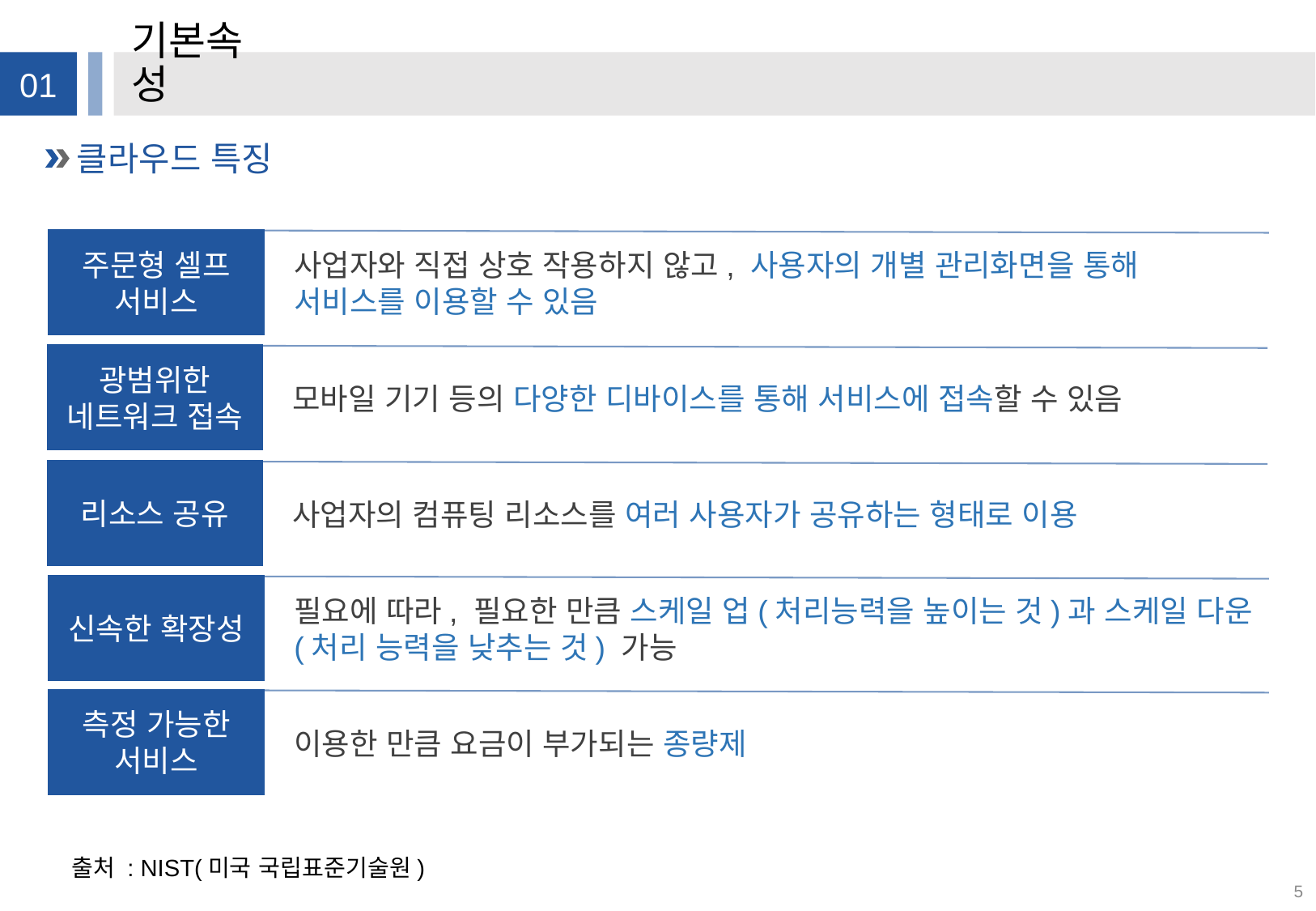

# 기본속성
01
클라우드 특징
주문형 셀프 서비스
사업자와 직접 상호 작용하지 않고, 사용자의 개별 관리화면을 통해 서비스를 이용할 수 있음
광범위한 네트워크 접속
모바일 기기 등의 다양한 디바이스를 통해 서비스에 접속할 수 있음
리소스 공유
사업자의 컴퓨팅 리소스를 여러 사용자가 공유하는 형태로 이용
신속한 확장성
필요에 따라, 필요한 만큼 스케일 업(처리능력을 높이는 것)과 스케일 다운(처리 능력을 낮추는 것) 가능
측정 가능한 서비스
이용한 만큼 요금이 부가되는 종량제
출처 : NIST(미국 국립표준기술원)
5